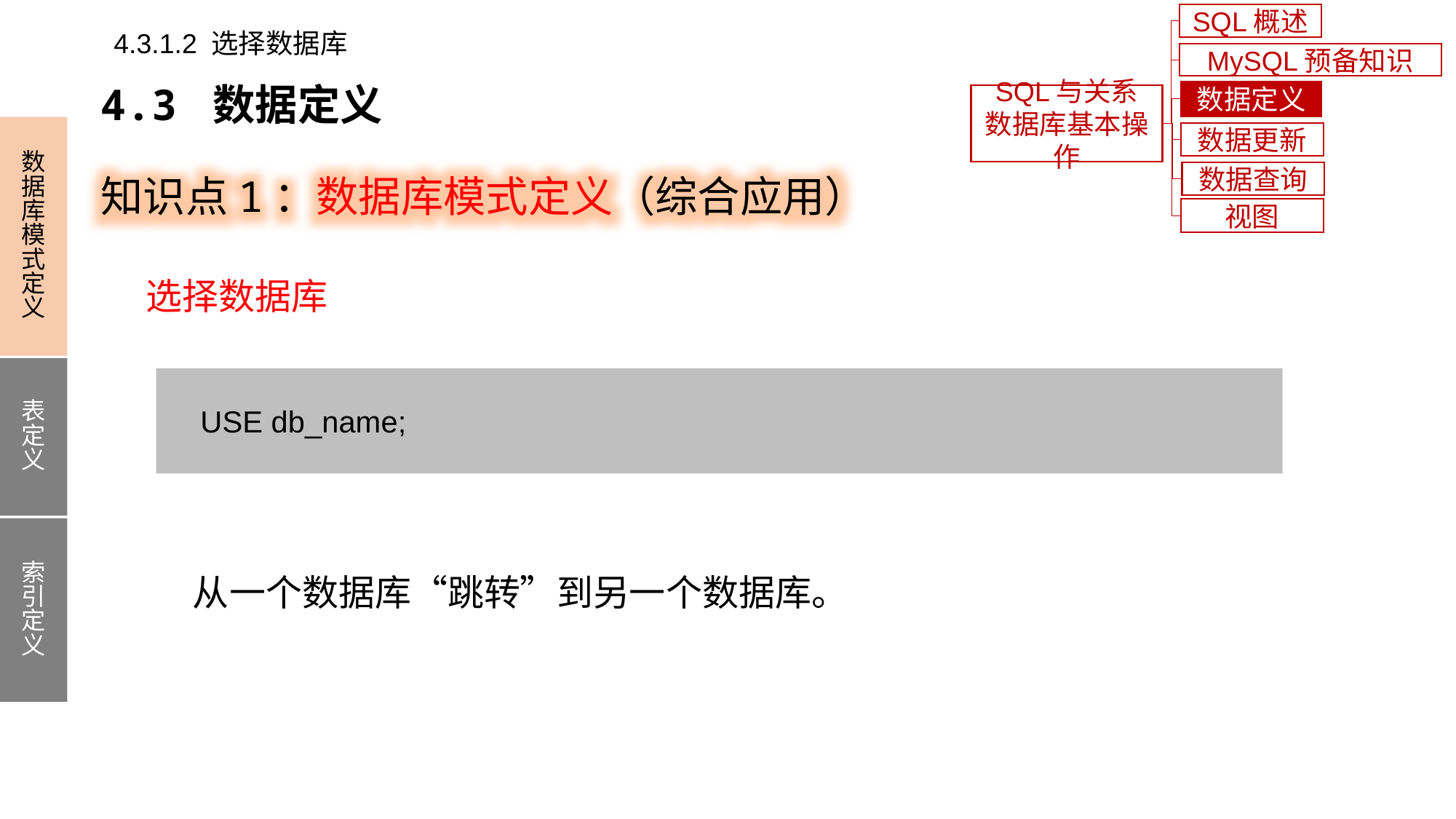

SQL概述
4.3.1.2 选择数据库
MySQL预备知识
4.3 数据定义
数据定义
SQL与关系数据库基本操作
数据库模式定义
表定义
索引定义
数据更新
知识点1：数据库模式定义（综合应用）
数据查询
视图
选择数据库
    USE db_name;
从一个数据库“跳转”到另一个数据库。